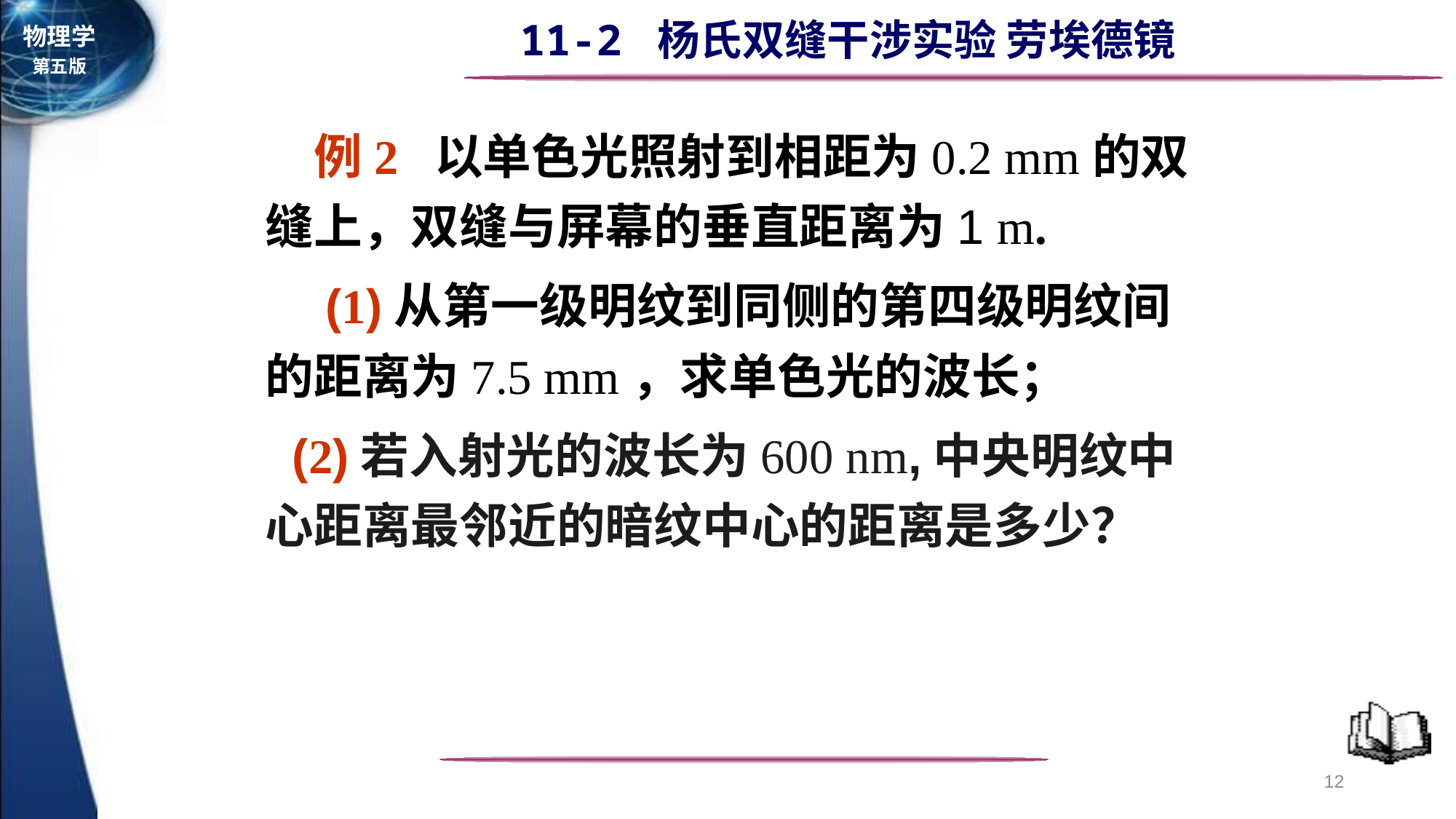

例2  以单色光照射到相距为0.2 mm的双缝上，双缝与屏幕的垂直距离为1 m.
　(1)从第一级明纹到同侧的第四级明纹间的距离为7.5 mm，求单色光的波长；
  (2)若入射光的波长为600 nm,中央明纹中心距离最邻近的暗纹中心的距离是多少？
12